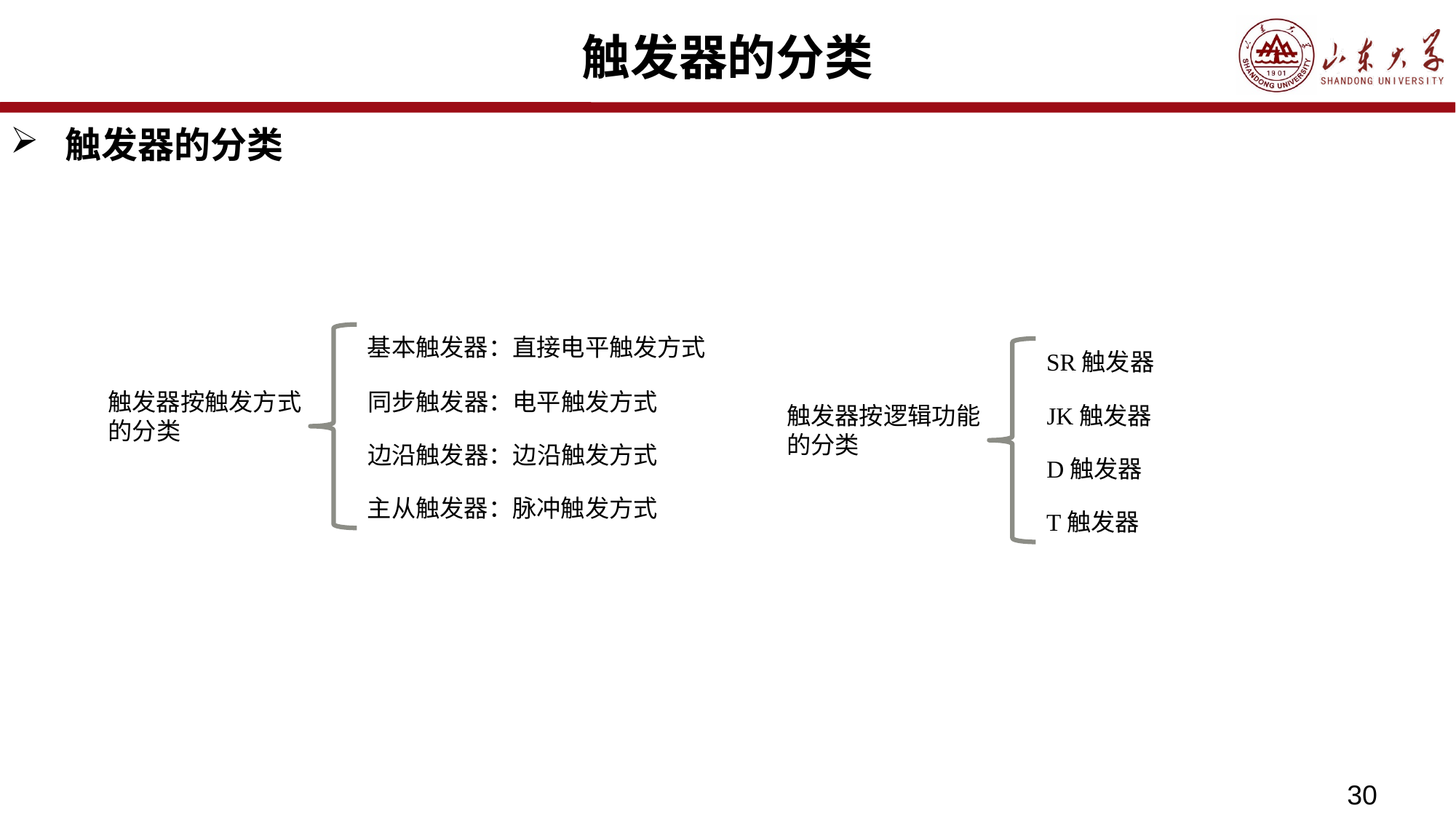

# 触发器的分类
触发器的分类

基本触发器：直接电平触发方式

SR触发器
触发器按触发方式的分类
同步触发器：电平触发方式
触发器按逻辑功能的分类
JK触发器
边沿触发器：边沿触发方式
D触发器
主从触发器：脉冲触发方式
T触发器
30